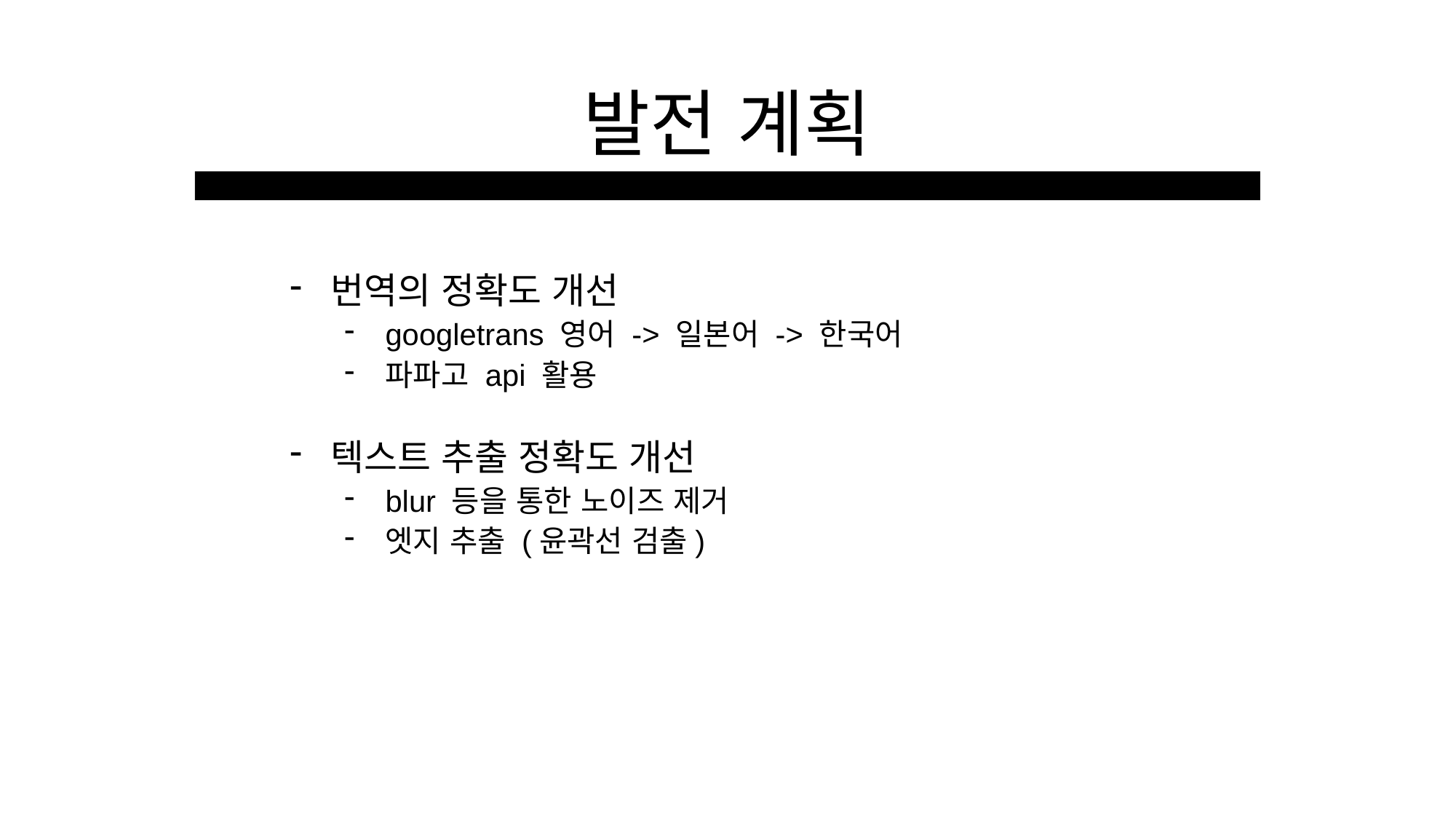

발전 계획

번역의 정확도 개선
googletrans 영어 -> 일본어 -> 한국어
파파고 api 활용

텍스트 추출 정확도 개선
blur 등을 통한 노이즈 제거
엣지 추출 (윤곽선 검출)